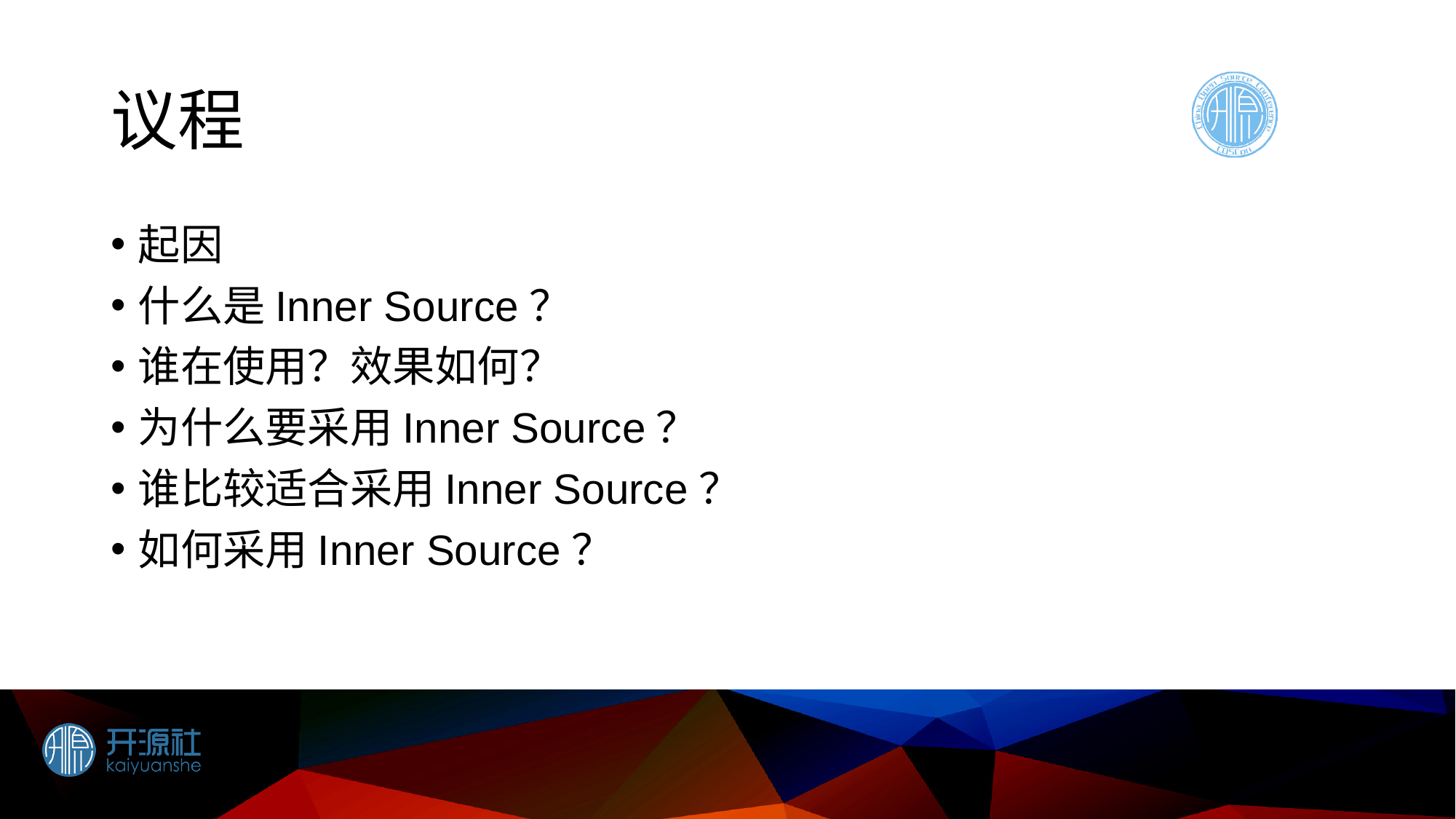

# 议程
起因
什么是Inner Source？
谁在使用？效果如何？
为什么要采用Inner Source？
谁比较适合采用Inner Source？
如何采用Inner Source？